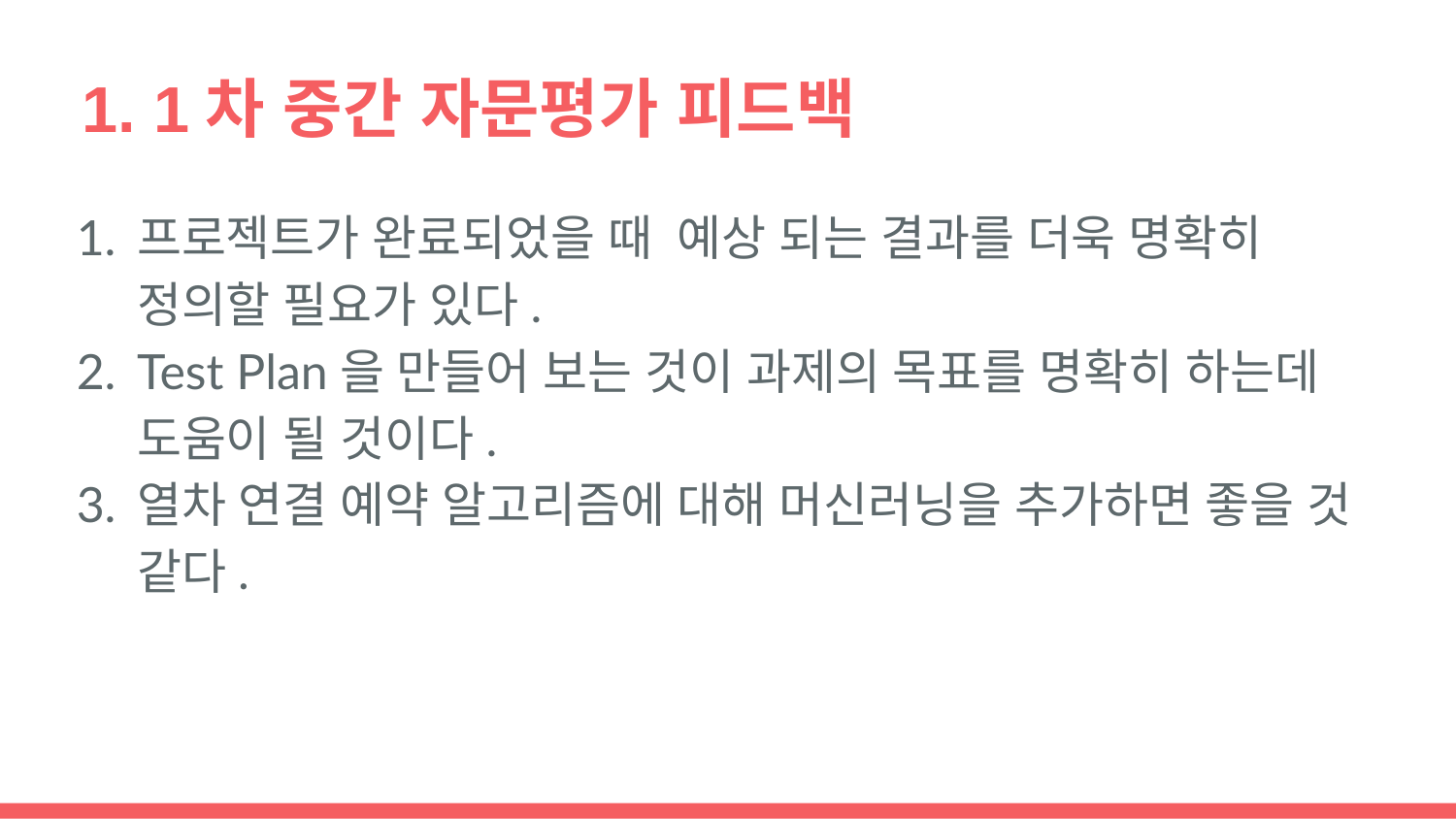

# 1. 1차 중간 자문평가 피드백
프로젝트가 완료되었을 때  예상 되는 결과를 더욱 명확히 정의할 필요가 있다.
Test Plan을 만들어 보는 것이 과제의 목표를 명확히 하는데 도움이 될 것이다.
열차 연결 예약 알고리즘에 대해 머신러닝을 추가하면 좋을 것 같다.